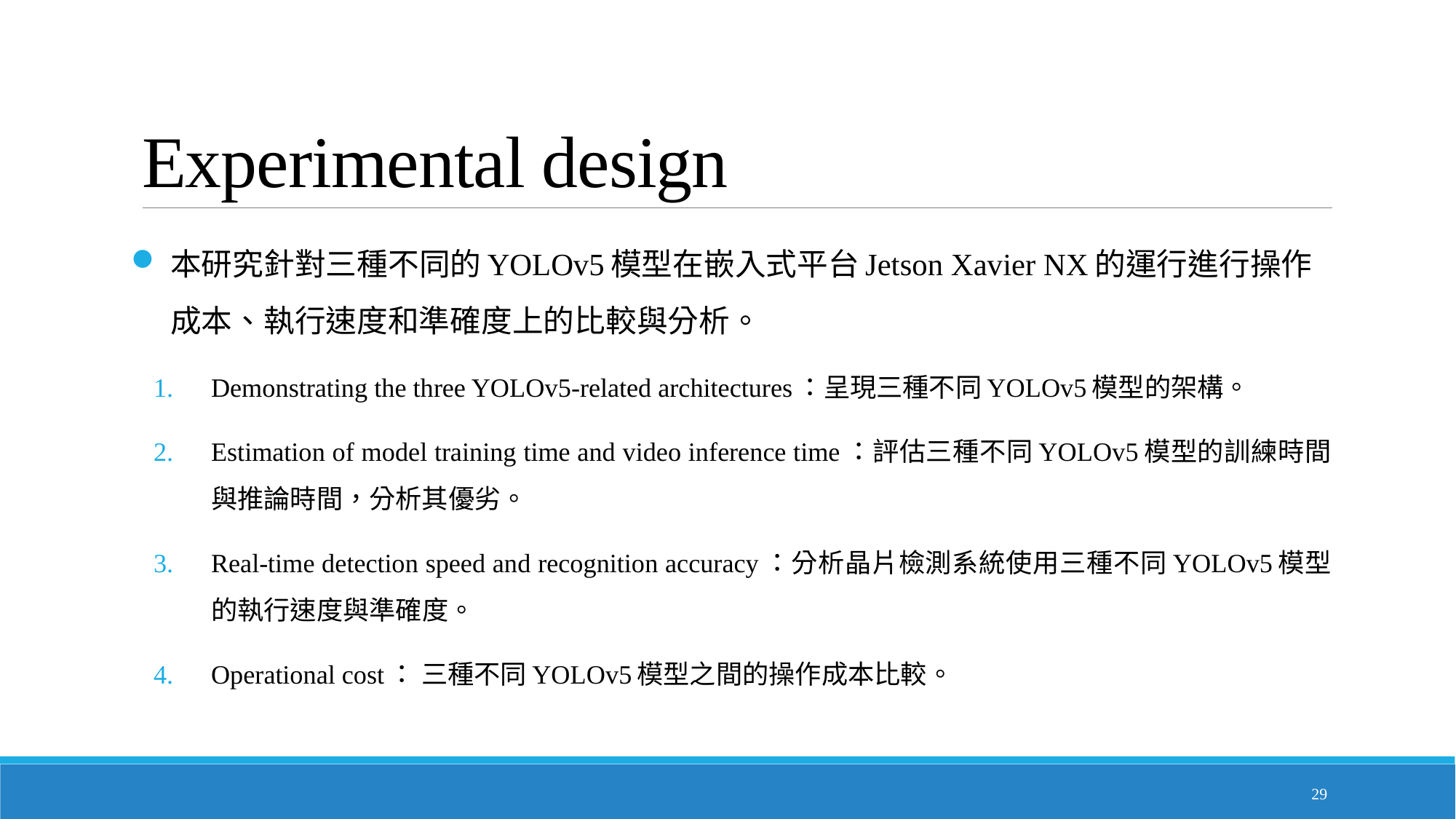

# Experimental design
本研究針對三種不同的YOLOv5模型在嵌入式平台Jetson Xavier NX的運行進行操作成本、執行速度和準確度上的比較與分析。
Demonstrating the three YOLOv5-related architectures：呈現三種不同YOLOv5模型的架構。
Estimation of model training time and video inference time：評估三種不同YOLOv5模型的訓練時間與推論時間，分析其優劣。
Real-time detection speed and recognition accuracy：分析晶片檢測系統使用三種不同YOLOv5模型的執行速度與準確度。
Operational cost： 三種不同YOLOv5模型之間的操作成本比較。
29